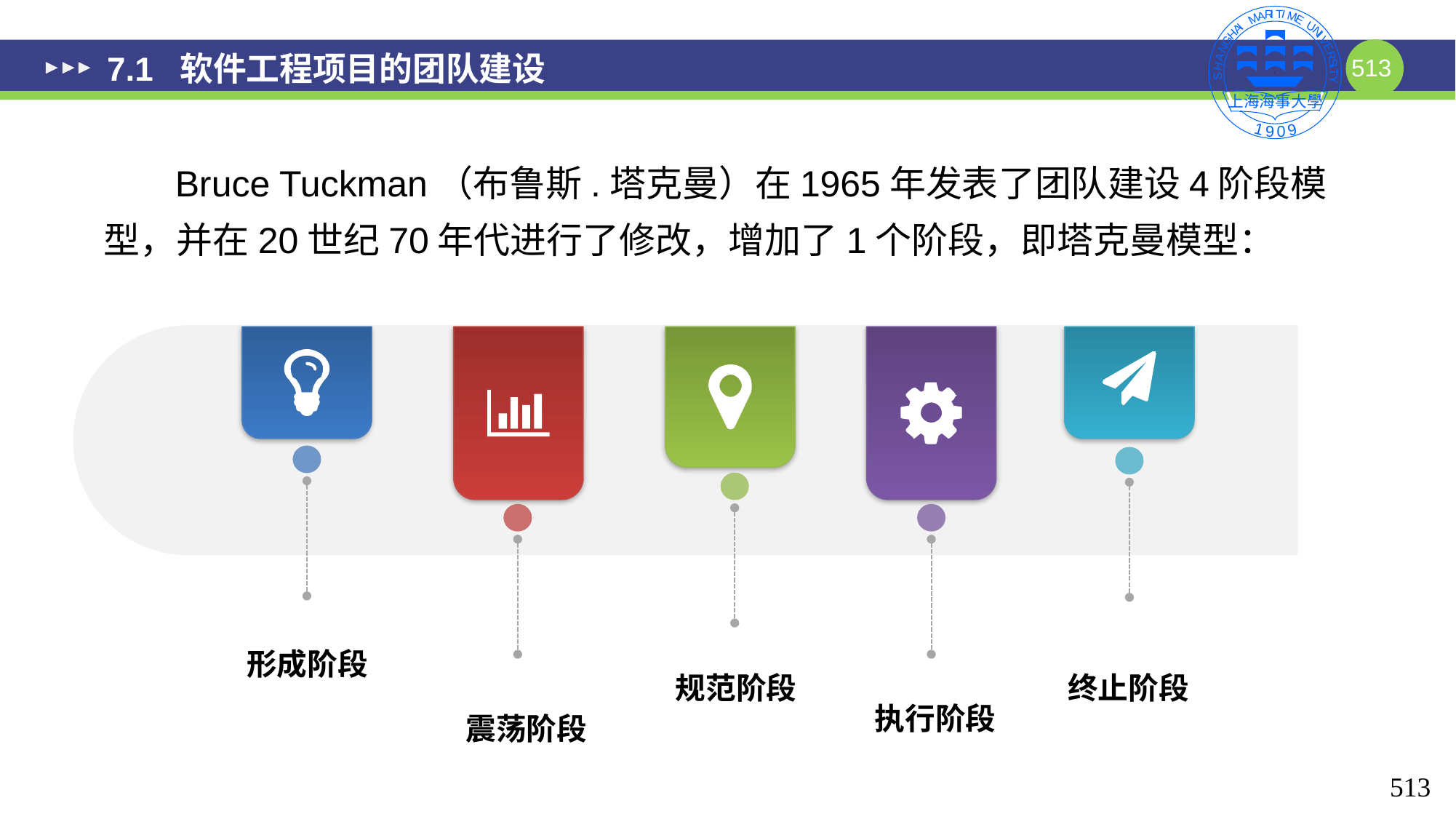

# 7.1  软件工程项目的团队建设
       Bruce Tuckman（布鲁斯.塔克曼）在1965年发表了团队建设4阶段模型，并在20世纪70年代进行了修改，增加了1个阶段，即塔克曼模型：

形成阶段
规范阶段
终止阶段
执行阶段
震荡阶段
513
513